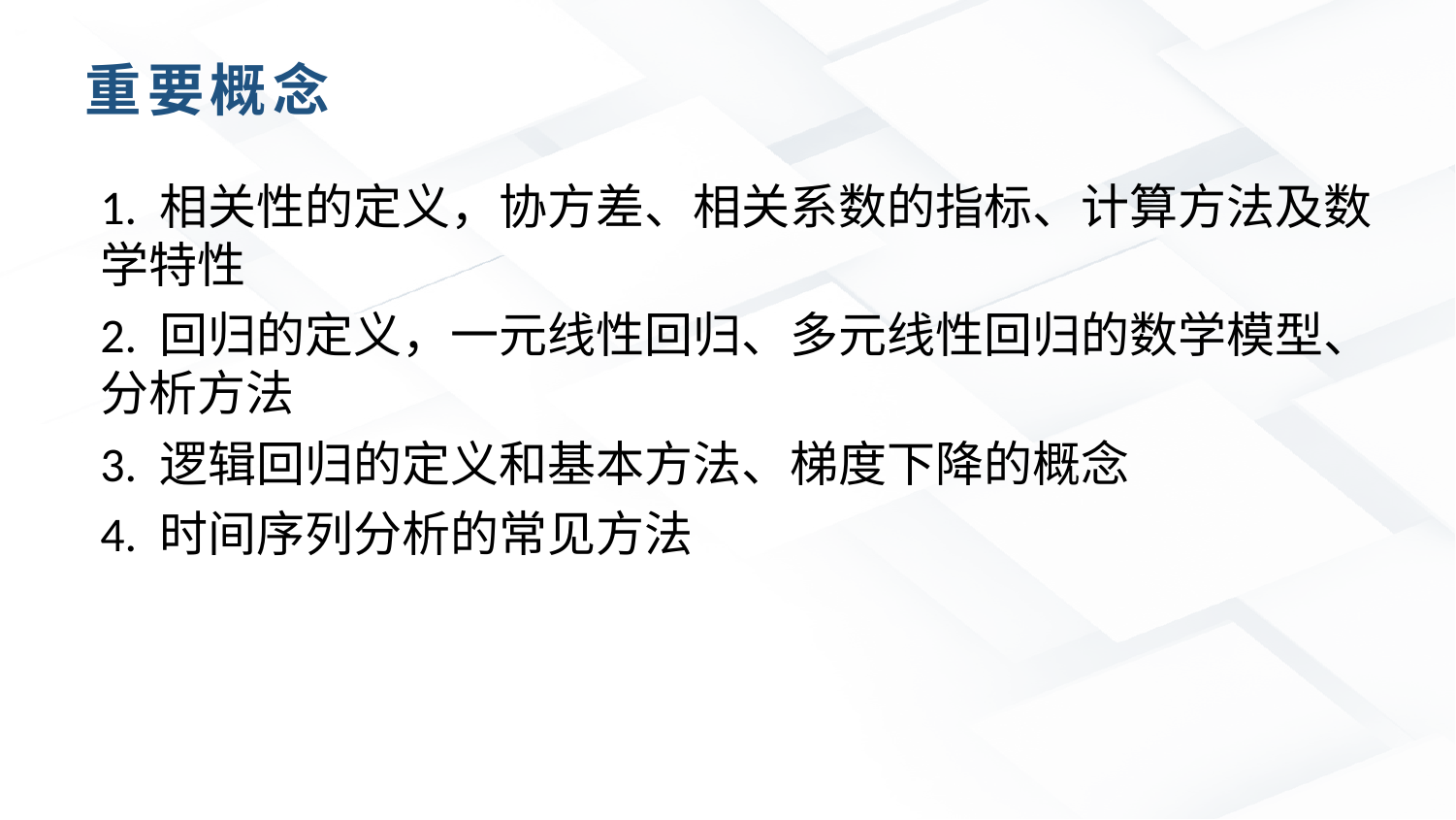

重要概念
1. 相关性的定义，协方差、相关系数的指标、计算方法及数学特性
2. 回归的定义，一元线性回归、多元线性回归的数学模型、分析方法
3. 逻辑回归的定义和基本方法、梯度下降的概念
4. 时间序列分析的常见方法